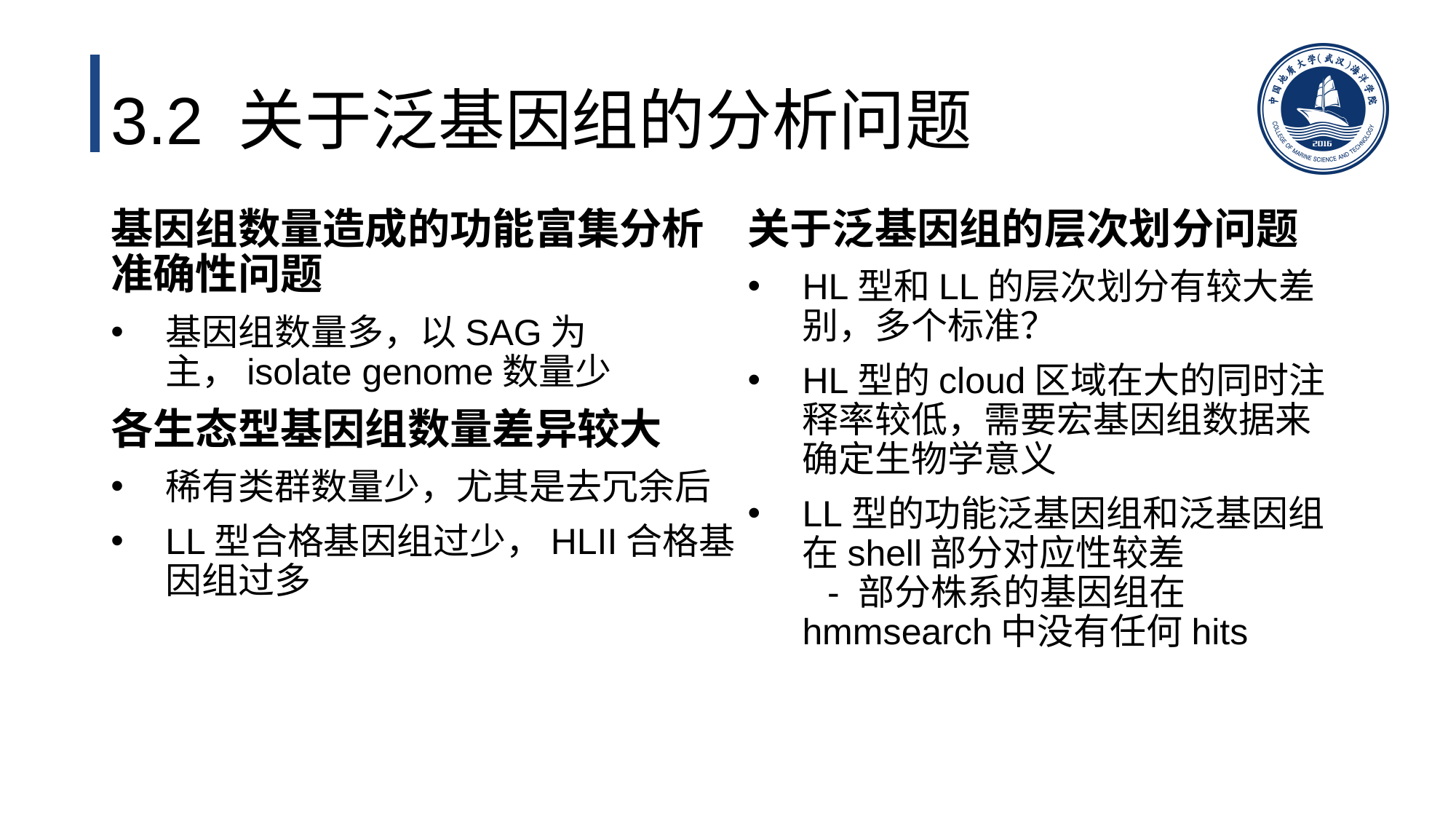

# 3.2 关于泛基因组的分析问题
基因组数量造成的功能富集分析准确性问题
基因组数量多，以SAG为主，isolate genome数量少
各生态型基因组数量差异较大
稀有类群数量少，尤其是去冗余后
LL型合格基因组过少，HLII合格基因组过多
关于泛基因组的层次划分问题
HL型和LL的层次划分有较大差别，多个标准？
HL型的cloud区域在大的同时注释率较低，需要宏基因组数据来确定生物学意义
LL型的功能泛基因组和泛基因组在shell部分对应性较差
  - 部分株系的基因组在hmmsearch中没有任何hits